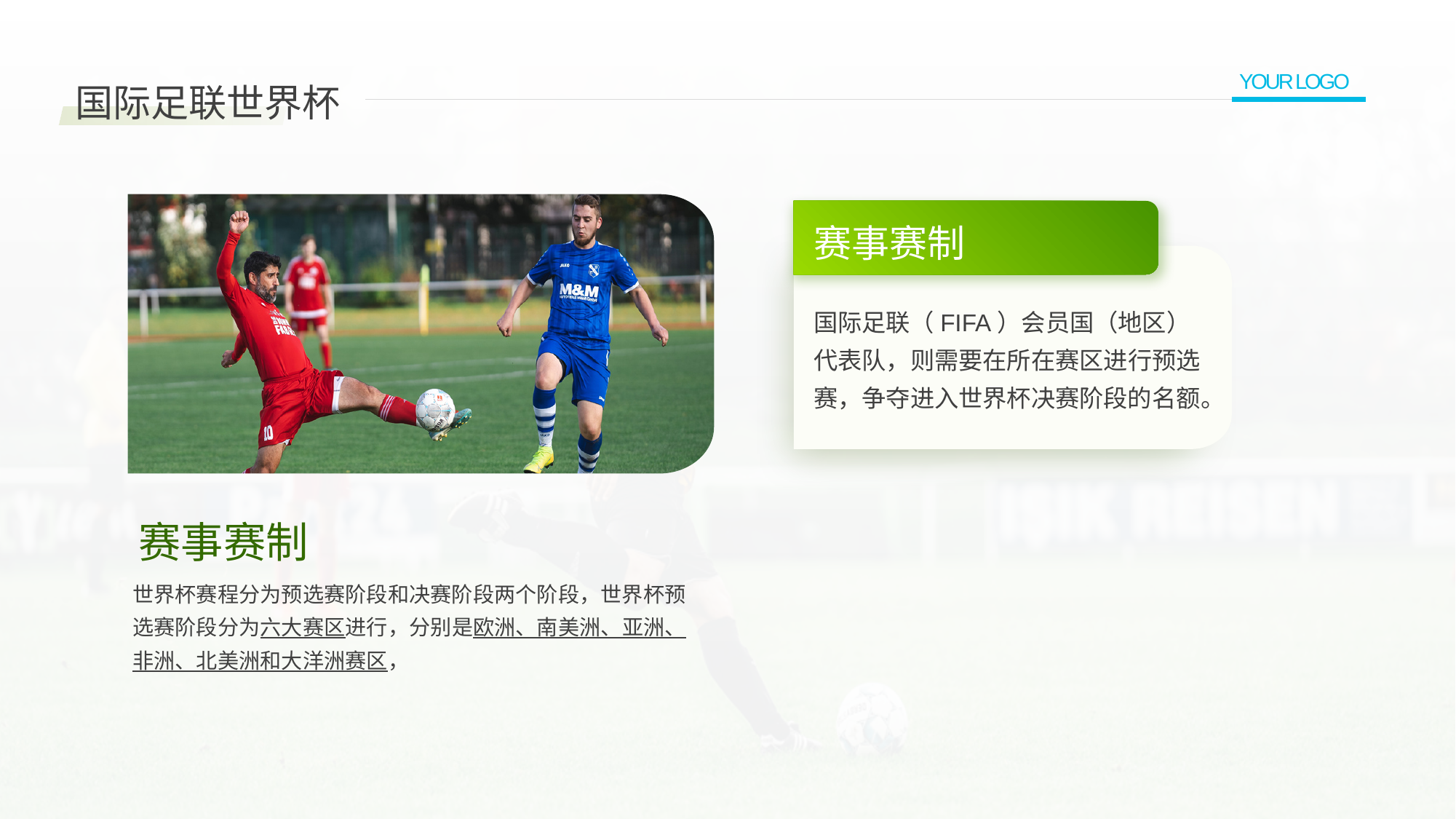

01
YOUR LOGO
国际足联世界杯

赛事赛制

国际足联（FIFA）会员国（地区）代表队，则需要在所在赛区进行预选赛，争夺进入世界杯决赛阶段的名额。
赛事赛制
世界杯赛程分为预选赛阶段和决赛阶段两个阶段，世界杯预选赛阶段分为六大赛区进行，分别是欧洲、南美洲、亚洲、非洲、北美洲和大洋洲赛区，